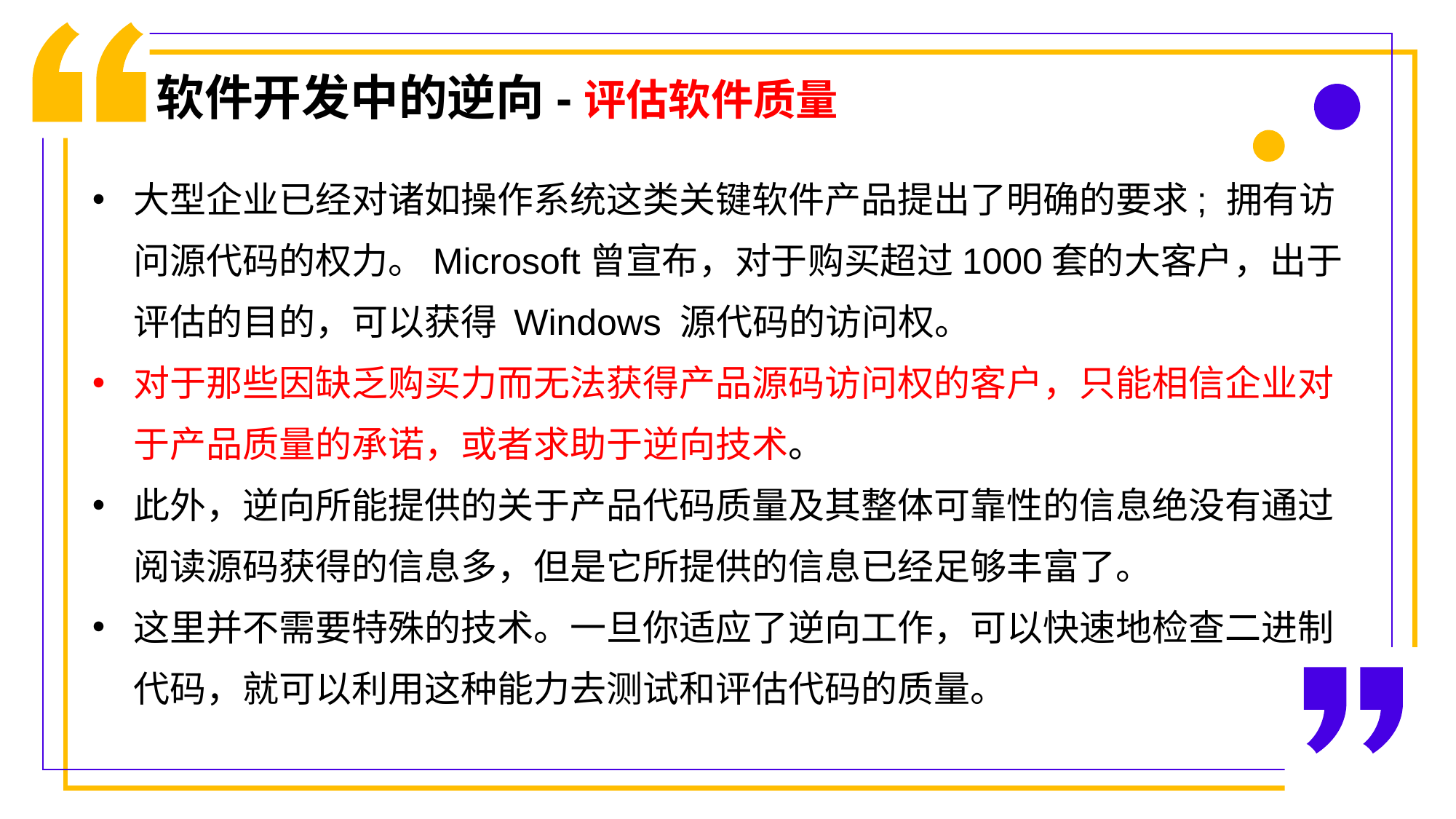

软件开发中的逆向-评估软件质量

大型企业已经对诸如操作系统这类关键软件产品提出了明确的要求; 拥有访问源代码的权力。Microsoft曾宣布，对于购买超过1000套的大客户，出于评估的目的，可以获得 Windows 源代码的访问权。
对于那些因缺乏购买力而无法获得产品源码访问权的客户，只能相信企业对于产品质量的承诺，或者求助于逆向技术。
此外，逆向所能提供的关于产品代码质量及其整体可靠性的信息绝没有通过阅读源码获得的信息多，但是它所提供的信息已经足够丰富了。
这里并不需要特殊的技术。一旦你适应了逆向工作，可以快速地检查二进制代码，就可以利用这种能力去测试和评估代码的质量。